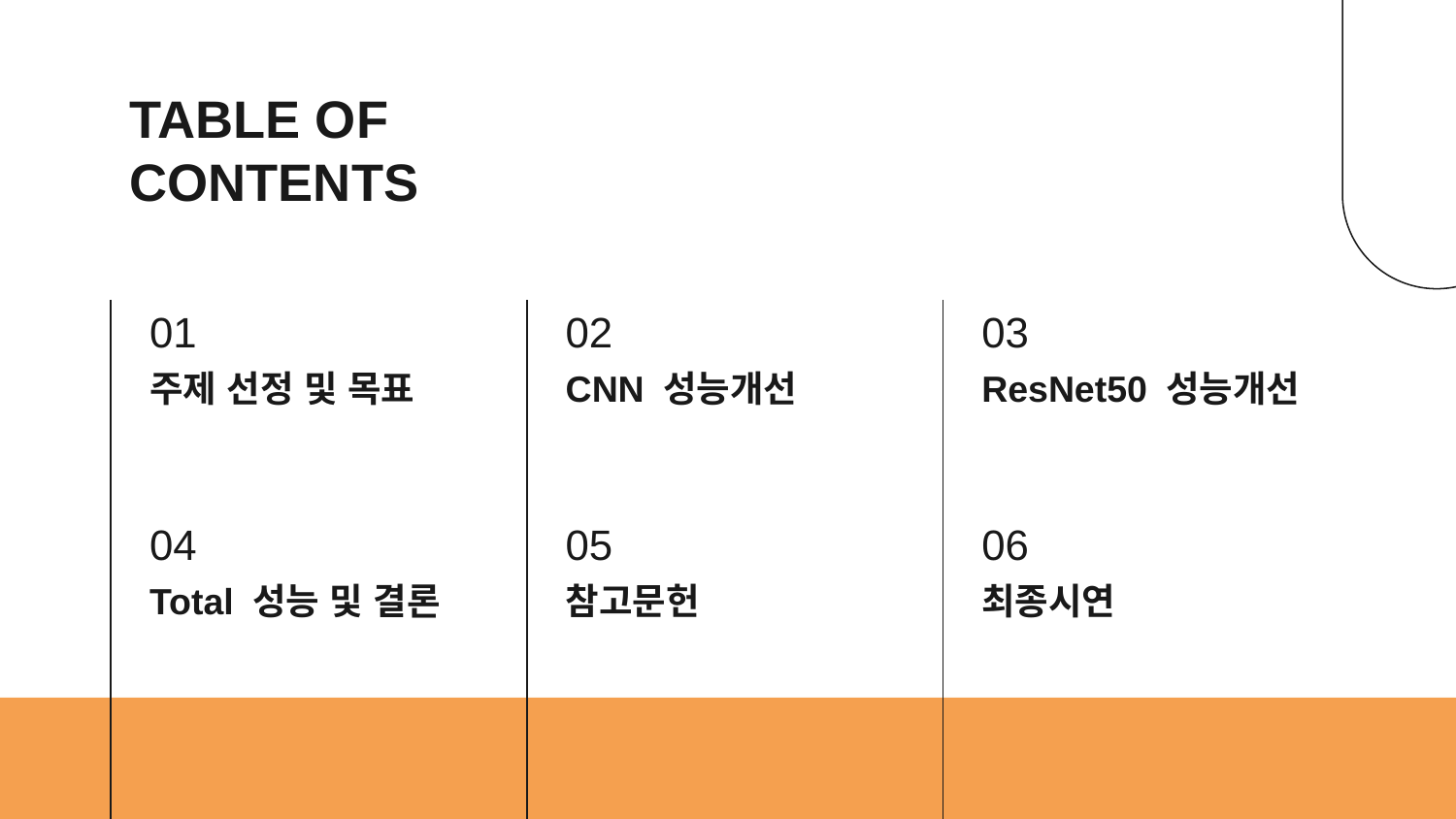

# TABLE OF CONTENTS
01
02
03
주제 선정 및 목표
CNN 성능개선
ResNet50 성능개선
04
05
06
Total 성능 및 결론
참고문헌
최종시연